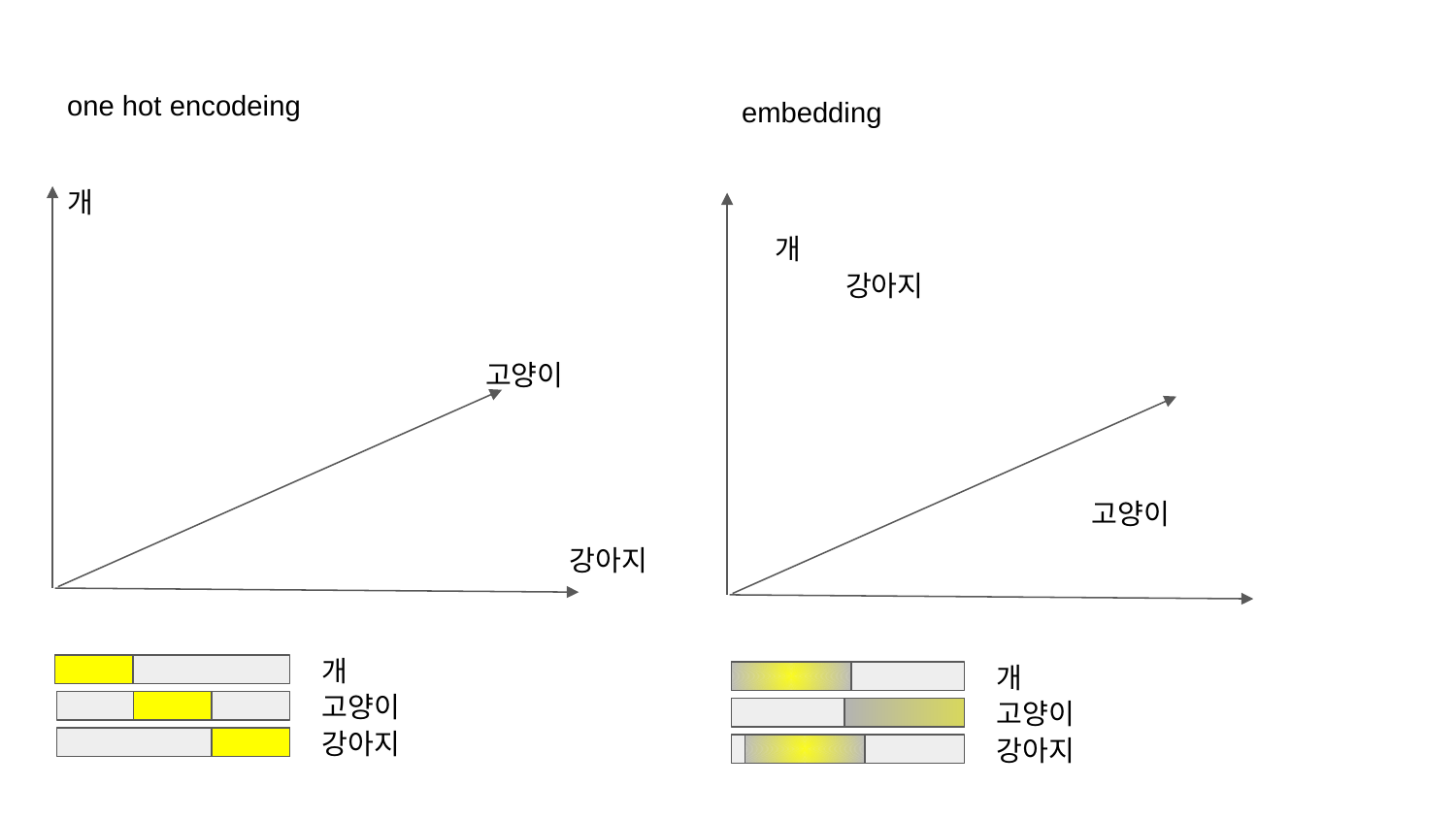

one hot encodeing
embedding
개
개
강아지
고양이
고양이
강아지
개
개

고양이
고양이

강아지
강아지